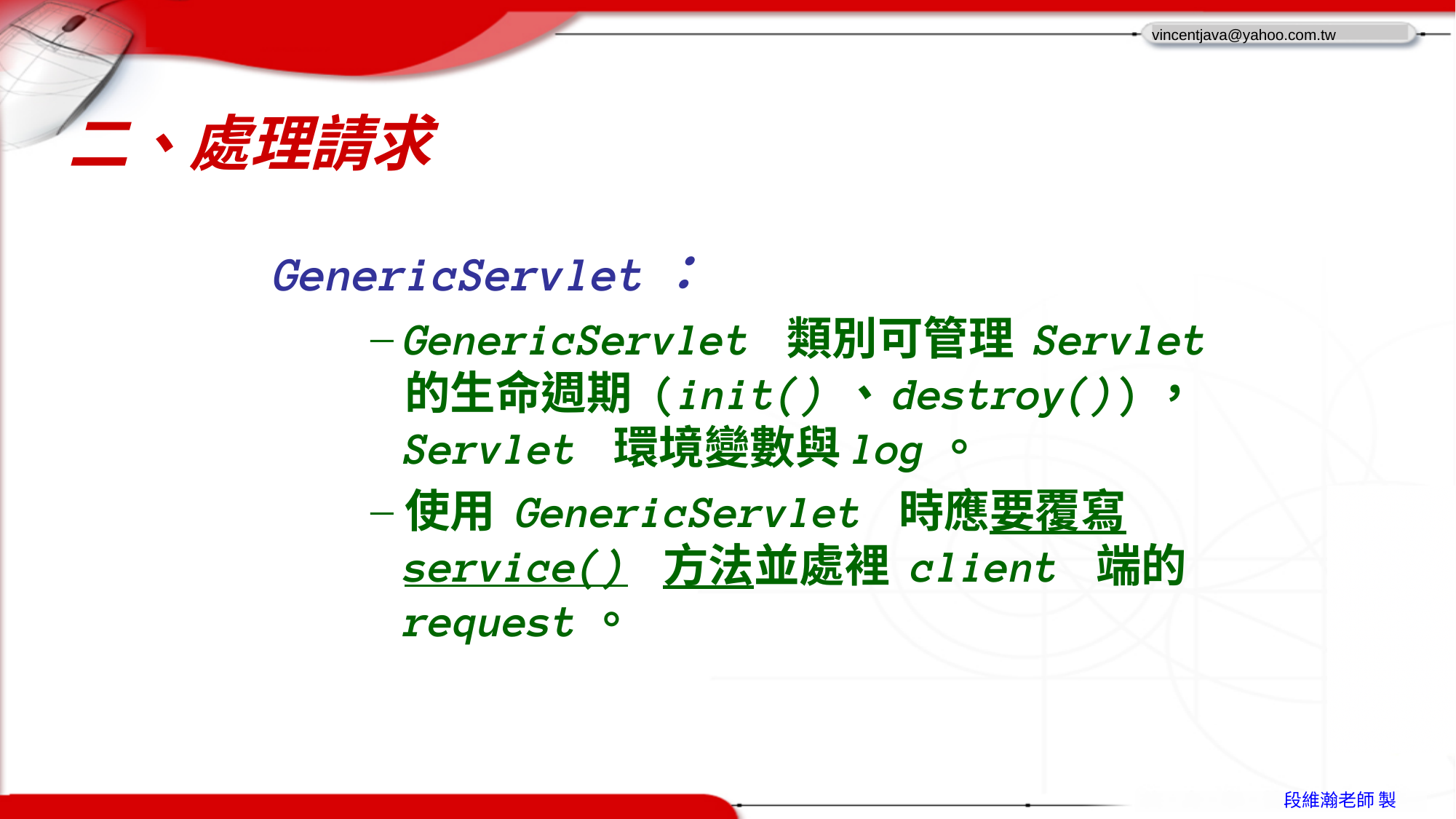

# 二、處理請求
GenericServlet：
GenericServlet 類別可管理 Servlet 的生命週期 (init()、destroy())，Servlet 環境變數與log。
使用 GenericServlet 時應要覆寫 service() 方法並處裡 client 端的 request。